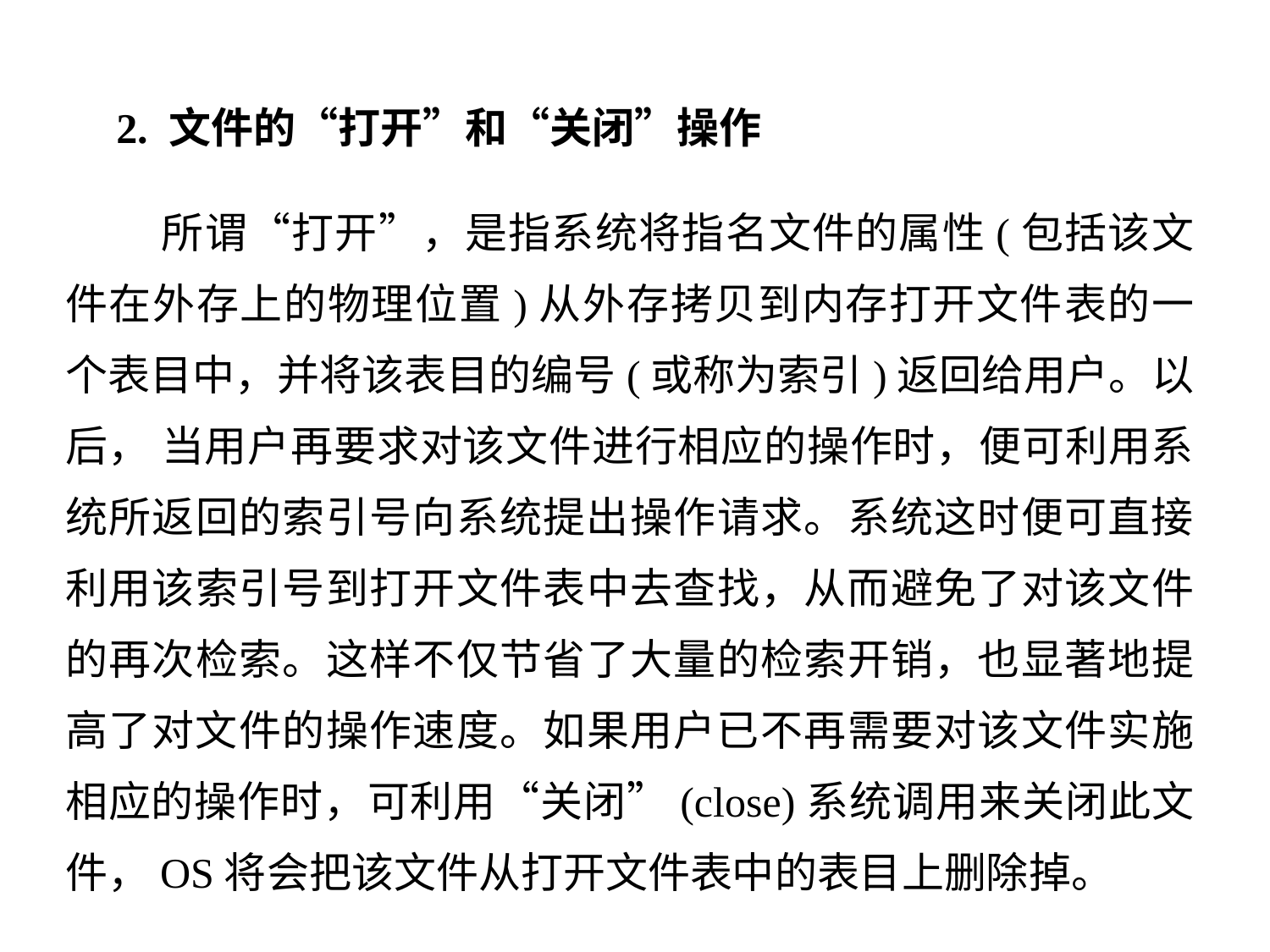

2. 文件的“打开”和“关闭”操作
        所谓“打开”，是指系统将指名文件的属性(包括该文件在外存上的物理位置)从外存拷贝到内存打开文件表的一个表目中，并将该表目的编号(或称为索引)返回给用户。以后， 当用户再要求对该文件进行相应的操作时，便可利用系统所返回的索引号向系统提出操作请求。系统这时便可直接利用该索引号到打开文件表中去查找，从而避免了对该文件的再次检索。这样不仅节省了大量的检索开销，也显著地提高了对文件的操作速度。如果用户已不再需要对该文件实施相应的操作时，可利用“关闭”(close)系统调用来关闭此文件，OS将会把该文件从打开文件表中的表目上删除掉。